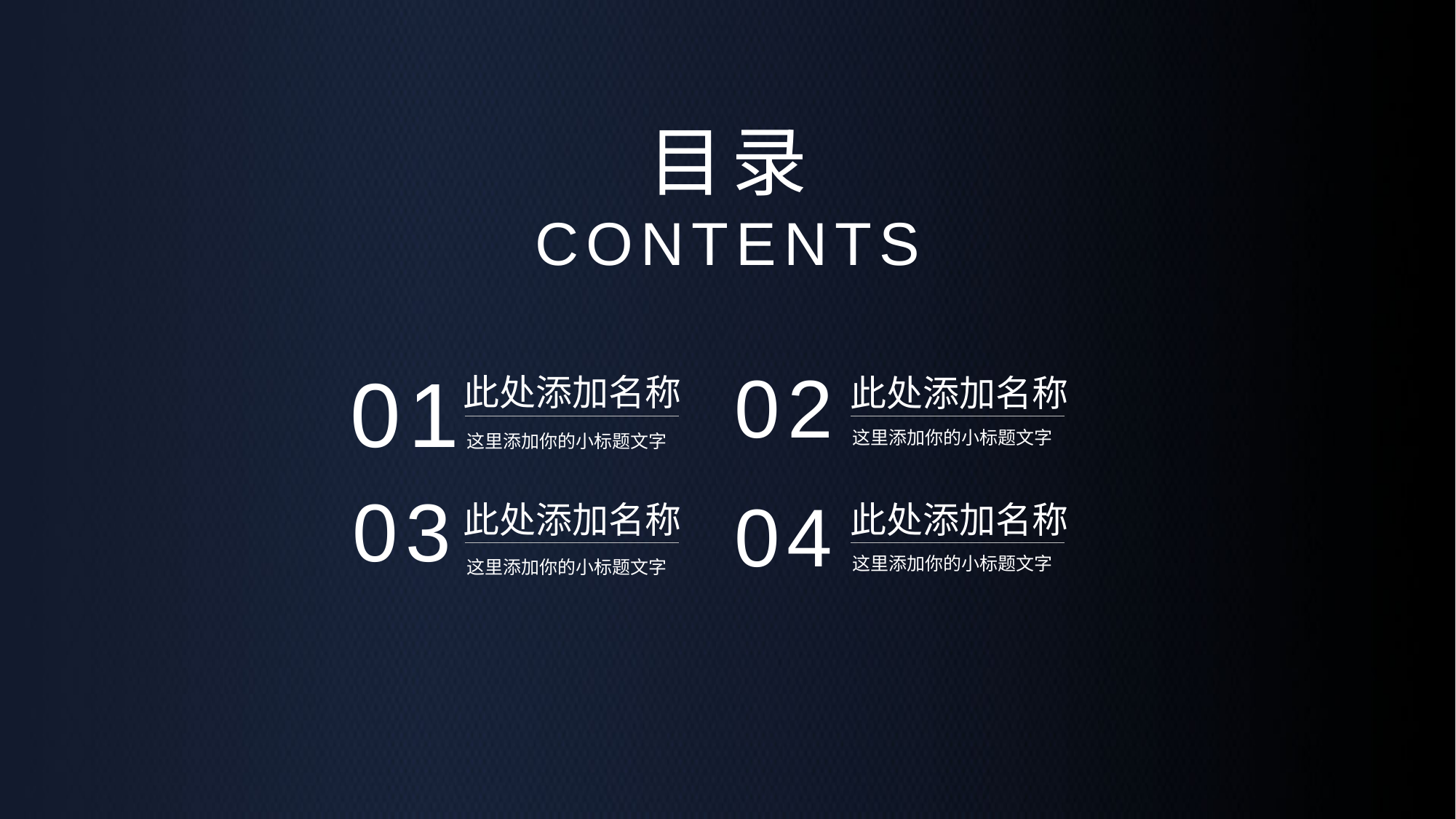

目录
CONTENTS
01
02
此处添加名称
此处添加名称
这里添加你的小标题文字
这里添加你的小标题文字
03
04
此处添加名称
此处添加名称
这里添加你的小标题文字
这里添加你的小标题文字